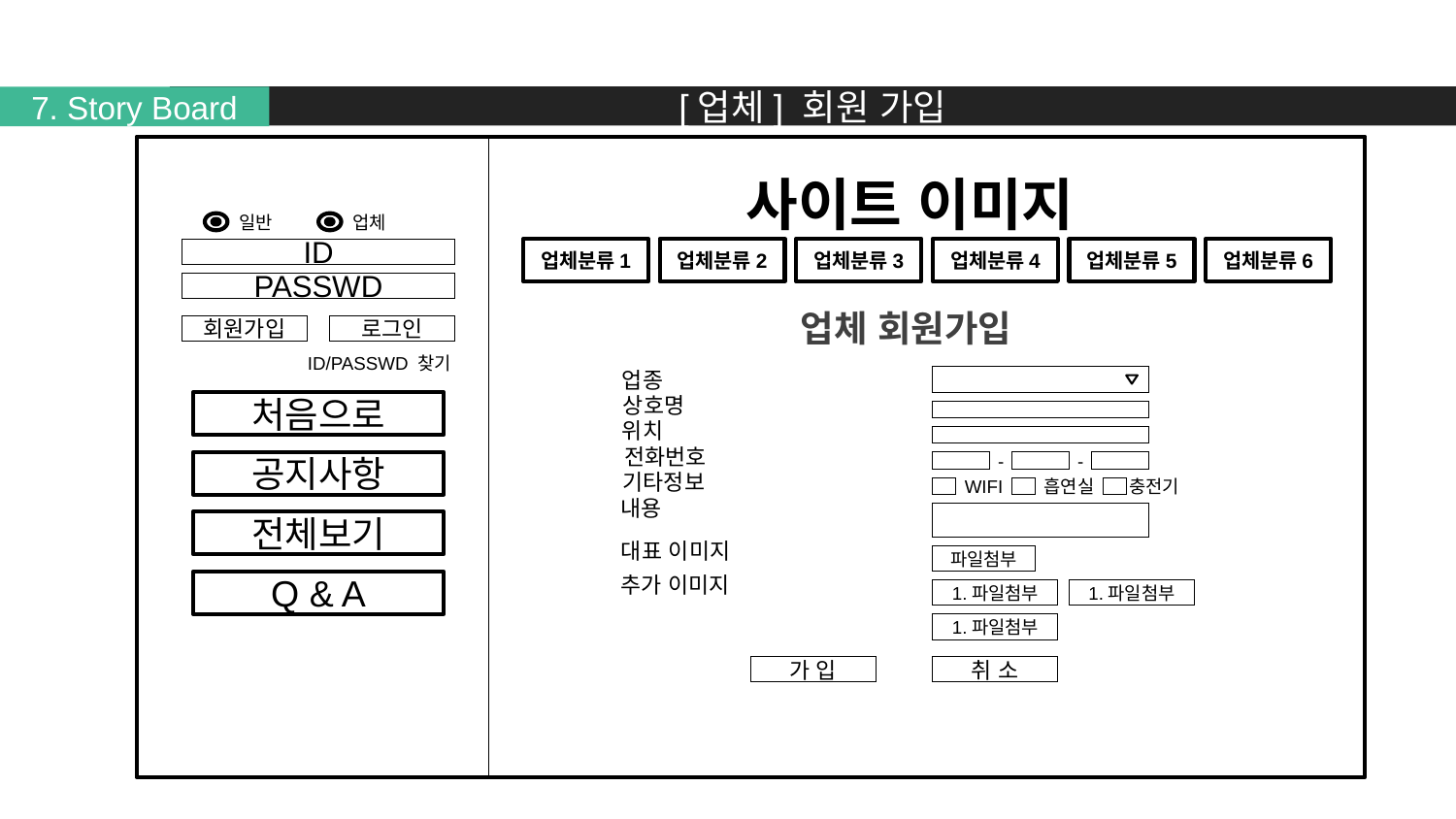

[업체] 회원 가입
7. Story Board

사이트 이미지

일반

업체

ID
업체분류1
업체분류2
업체분류3
업체분류4
업체분류5
업체분류6
PASSWD
업체 회원가입
회원가입
로그인
               ID/PASSWD 찾기
업종

처음으로
상호명

위치

전화번호
공지사항

-

-

기타정보

WIFI

흡연실

충전기
내용

전체보기
대표 이미지
파일첨부
Q & A
추가 이미지
1.파일첨부
1.파일첨부
1.파일첨부
가 입
취 소